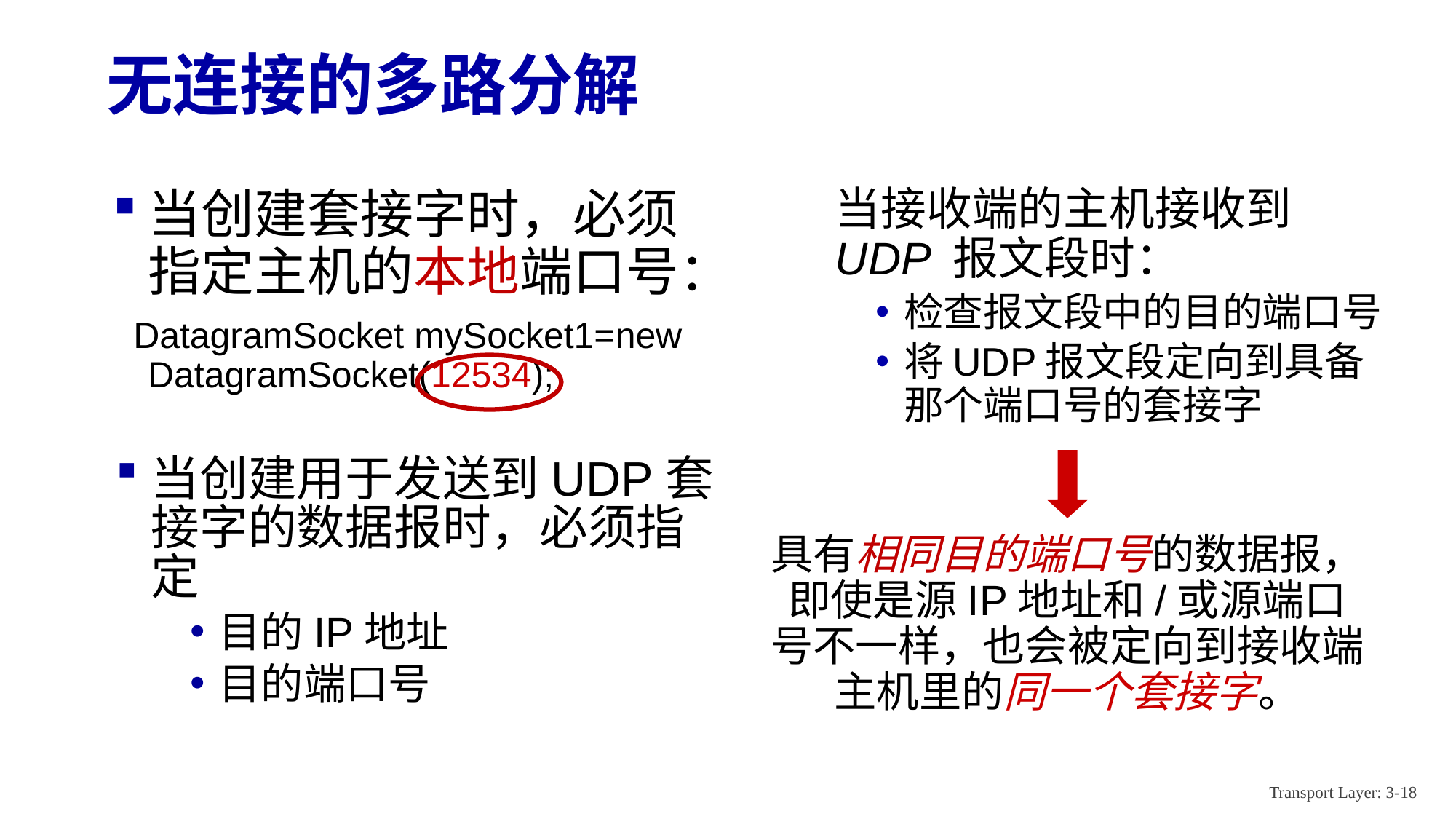

# 无连接的多路分解
当接收端的主机接收到UDP 报文段时：
检查报文段中的目的端口号
将UDP报文段定向到具备那个端口号的套接字
当创建套接字时，必须指定主机的本地端口号：
  DatagramSocket mySocket1=new DatagramSocket(12534);

当创建用于发送到UDP套接字的数据报时，必须指定
目的IP地址
目的端口号

具有相同目的端口号的数据报，即使是源IP地址和/或源端口号不一样，也会被定向到接收端主机里的同一个套接字。
Transport Layer: 3-18